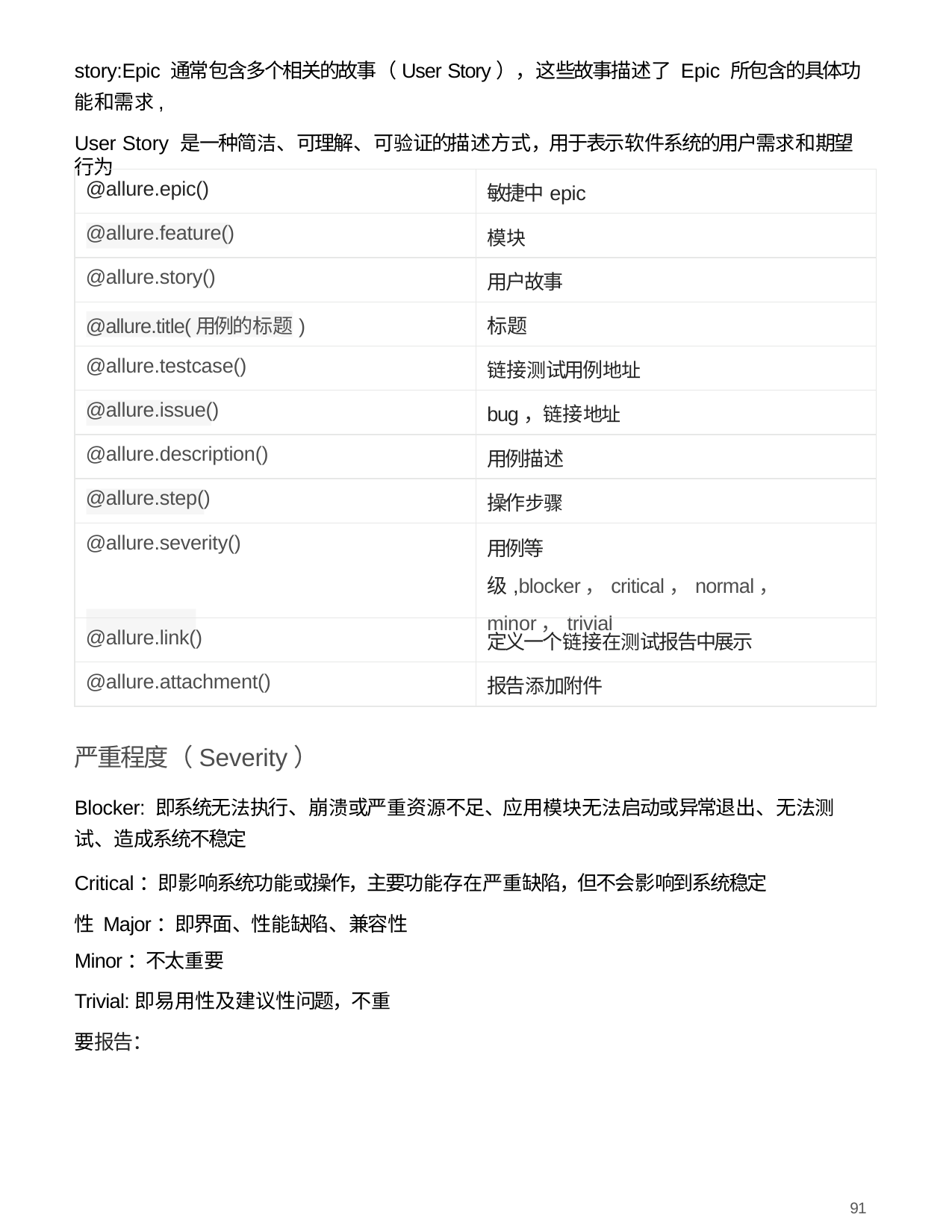

story:Epic 通常包含多个相关的故事（User Story），这些故事描述了 Epic 所包含的具体功能和需求,
User Story 是⼀种简洁、可理解、可验证的描述⽅式，⽤于表示软件系统的⽤户需求和期望⾏为
| @allure.epic() | 敏捷中epic |
| --- | --- |
| @allure.feature() | 模块 |
| @allure.story() | ⽤户故事 |
| @allure.title(⽤例的标题) | 标题 |
| @allure.testcase() | 链接测试⽤例地址 |
| @allure.issue() | bug，链接地址 |
| @allure.description() | ⽤例描述 |
| @allure.step() | 操作步骤 |
| @allure.severity() | ⽤例等级,blocker，critical，normal， minor，trivial |
| @allure.link() | 定义⼀个链接在测试报告中展示 |
| @allure.attachment() | 报告添加附件 |

严重程度（Severity）
Blocker: 即系统⽆法执⾏、崩溃或严重资源不⾜、应⽤模块⽆法启动或异常退出、⽆法测试、造成系统不稳定
Critical：即影响系统功能或操作，主要功能存在严重缺陷，但不会影响到系统稳定性 Major：即界⾯、性能缺陷、兼容性
Minor：不太重要
Trivial:即易⽤性及建议性问题，不重要报告：
91